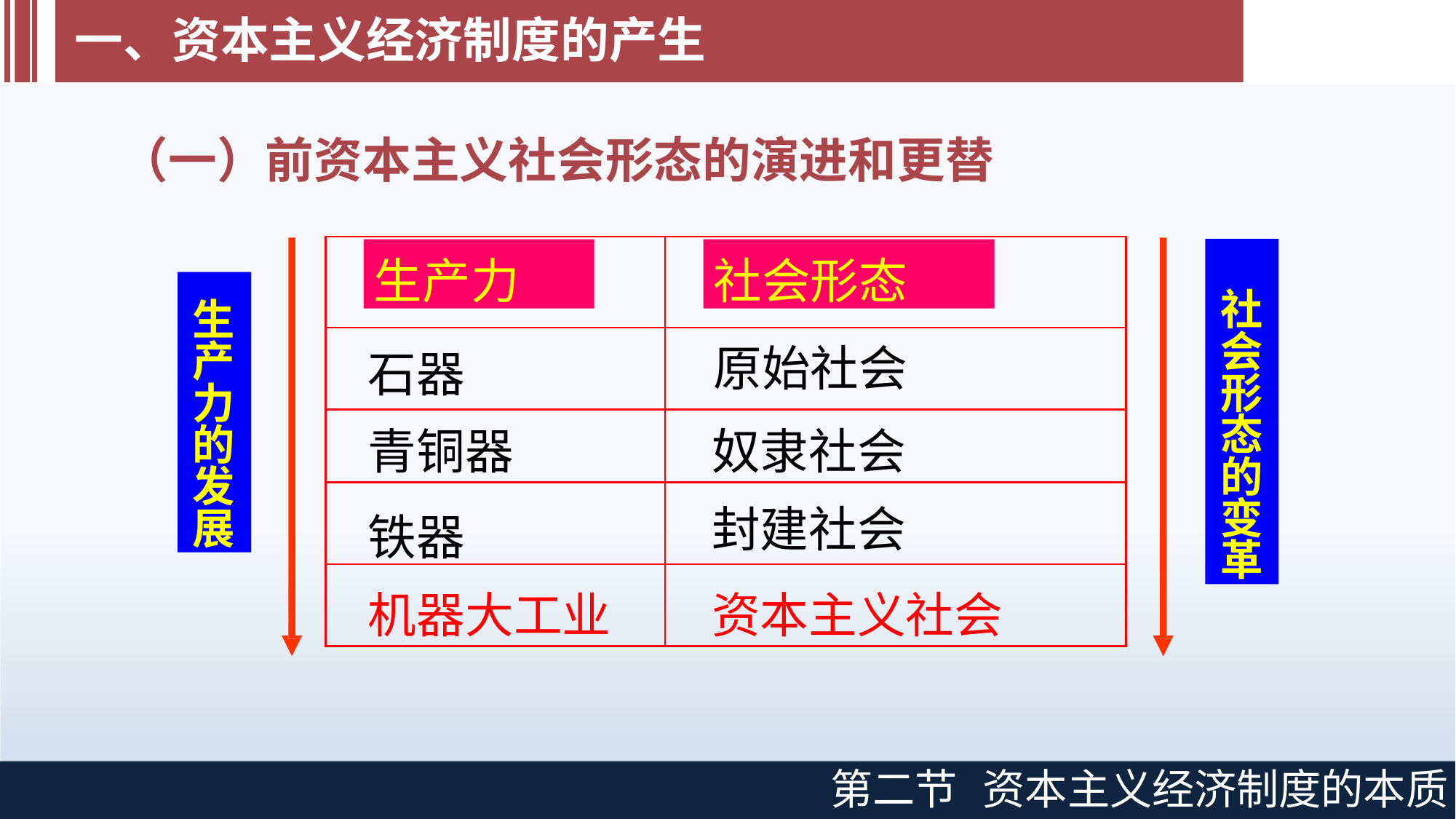

# 一、资本主义经济制度的产生

（一）前资本主义社会形态的演进和更替
| 生产力 | 社会形态 |
| --- | --- |
| 石器 | 原始社会 |
| 青铜器 | 奴隶社会 |
| 铁器 | 封建社会 |
| 机器大工业 | 资本主义社会 |

社 会 形 态 的 变 革

生 产 力 的 发 展
第二节
资本主义经济制度的本质